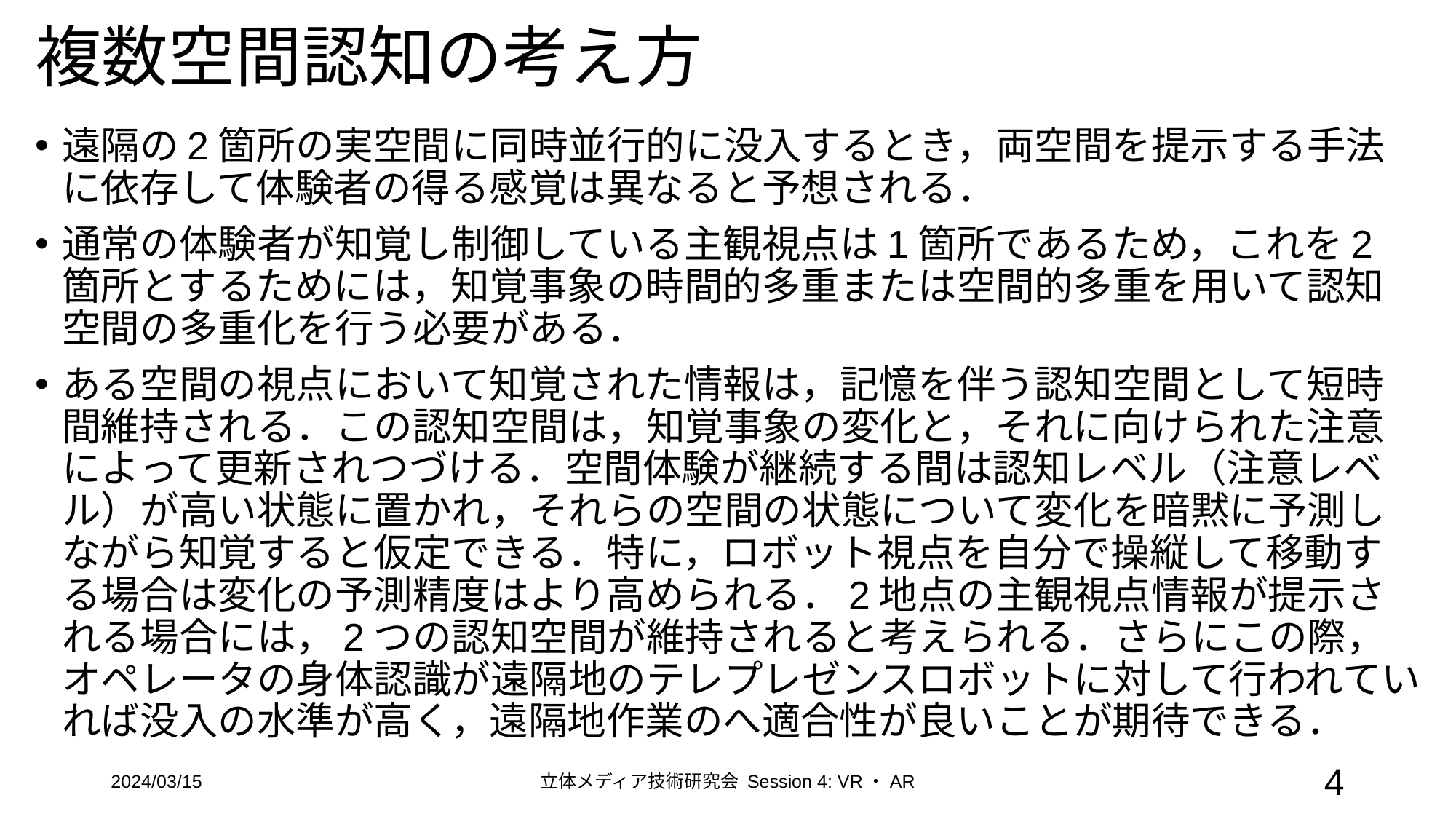

# 複数空間認知の考え方
遠隔の2箇所の実空間に同時並行的に没入するとき，両空間を提示する手法に依存して体験者の得る感覚は異なると予想される．
通常の体験者が知覚し制御している主観視点は1箇所であるため，これを2箇所とするためには，知覚事象の時間的多重または空間的多重を用いて認知空間の多重化を行う必要がある．
ある空間の視点において知覚された情報は，記憶を伴う認知空間として短時間維持される．この認知空間は，知覚事象の変化と，それに向けられた注意によって更新されつづける．空間体験が継続する間は認知レベル（注意レベル）が高い状態に置かれ，それらの空間の状態について変化を暗黙に予測しながら知覚すると仮定できる．特に，ロボット視点を自分で操縦して移動する場合は変化の予測精度はより高められる．2地点の主観視点情報が提示される場合には，2つの認知空間が維持されると考えられる．さらにこの際，オペレータの身体認識が遠隔地のテレプレゼンスロボットに対して行われていれば没入の水準が高く，遠隔地作業のへ適合性が良いことが期待できる．
2024/03/15
立体メディア技術研究会 Session 4: VR・AR
4